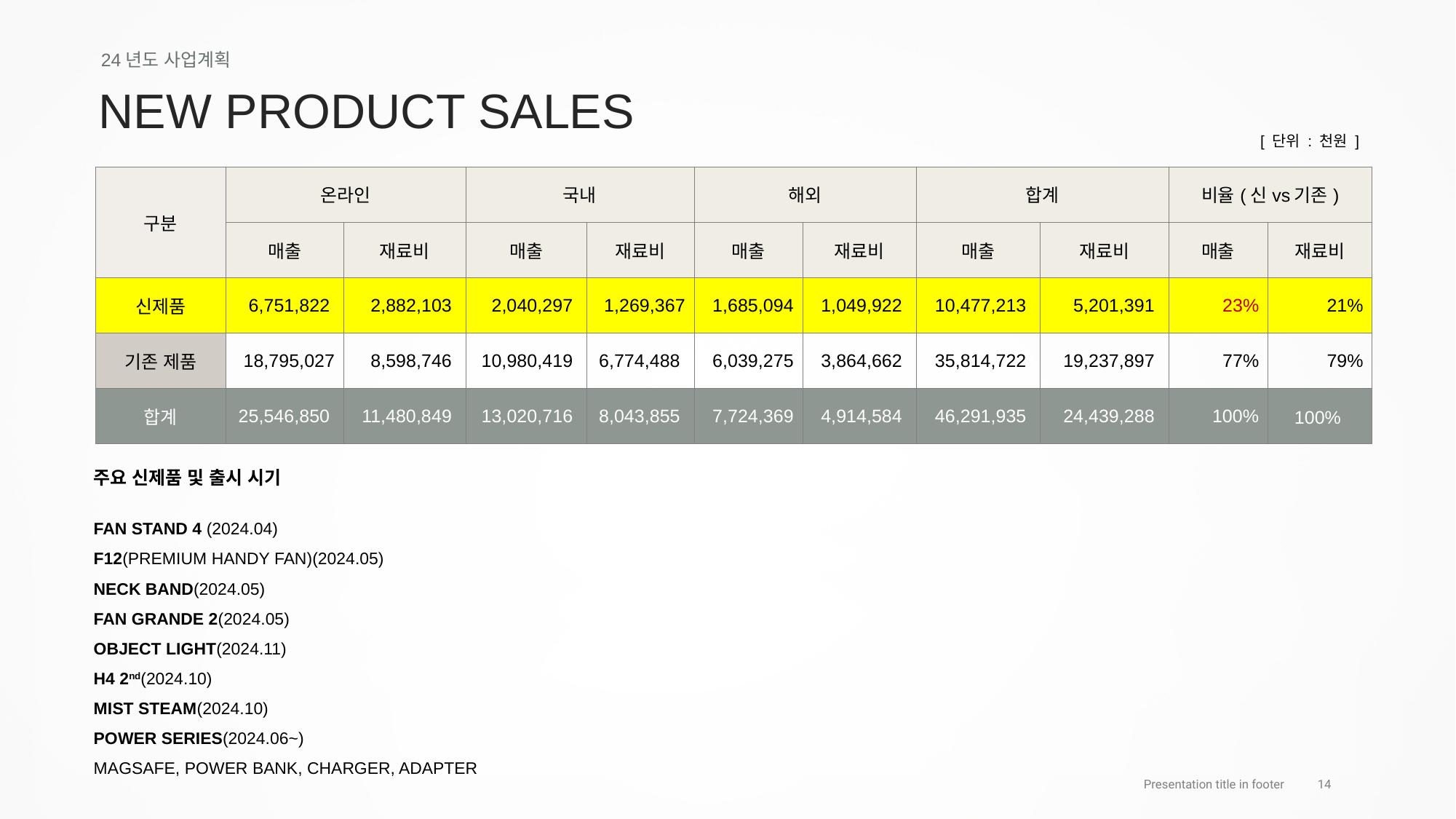

24년도 사업계획
NEW PRODUCT SALES
[ 단위 : 천원 ]
| 구분 | 온라인 |  | 국내 |  | 해외 |  | 합계 |  | 비율(신vs기존) |  |
| --- | --- | --- | --- | --- | --- | --- | --- | --- | --- | --- |
|  | 매출 | 재료비 | 매출 | 재료비 | 매출 | 재료비 | 매출 | 재료비 | 매출 | 재료비 |
| 신제품 | 6,751,822 | 2,882,103 | 2,040,297 | 1,269,367 | 1,685,094 | 1,049,922 | 10,477,213 | 5,201,391 | 23% | 21% |
| 기존 제품 | 18,795,027 | 8,598,746 | 10,980,419 | 6,774,488 | 6,039,275 | 3,864,662 | 35,814,722 | 19,237,897 | 77% | 79% |
| 합계 | 25,546,850 | 11,480,849 | 13,020,716 | 8,043,855 | 7,724,369 | 4,914,584 | 46,291,935 | 24,439,288 | 100% | 100% |
주요 신제품 및 출시 시기

FAN STAND 4 (2024.04)
F12(PREMIUM HANDY FAN)(2024.05)
NECK BAND(2024.05)
FAN GRANDE 2(2024.05)
OBJECT LIGHT(2024.11)
H4 2nd(2024.10)
MIST STEAM(2024.10)
POWER SERIES(2024.06~)
MAGSAFE, POWER BANK, CHARGER, ADAPTER